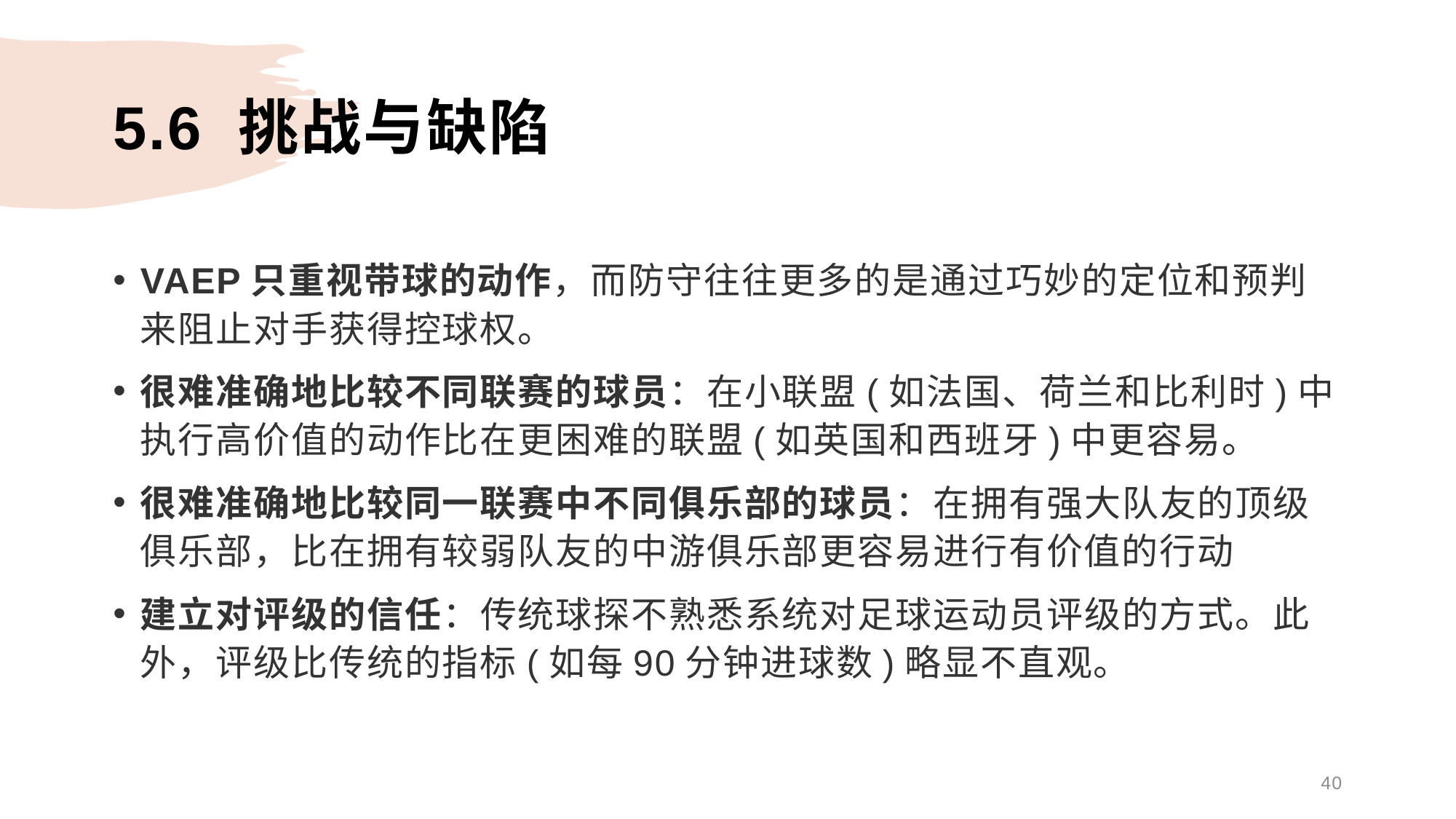

# 5.6 挑战与缺陷
VAEP只重视带球的动作，而防守往往更多的是通过巧妙的定位和预判来阻止对手获得控球权。
很难准确地比较不同联赛的球员：在小联盟(如法国、荷兰和比利时)中执行高价值的动作比在更困难的联盟(如英国和西班牙)中更容易。
很难准确地比较同一联赛中不同俱乐部的球员：在拥有强大队友的顶级俱乐部，比在拥有较弱队友的中游俱乐部更容易进行有价值的行动
建立对评级的信任：传统球探不熟悉系统对足球运动员评级的方式。此外，评级比传统的指标(如每90分钟进球数)略显不直观。
40